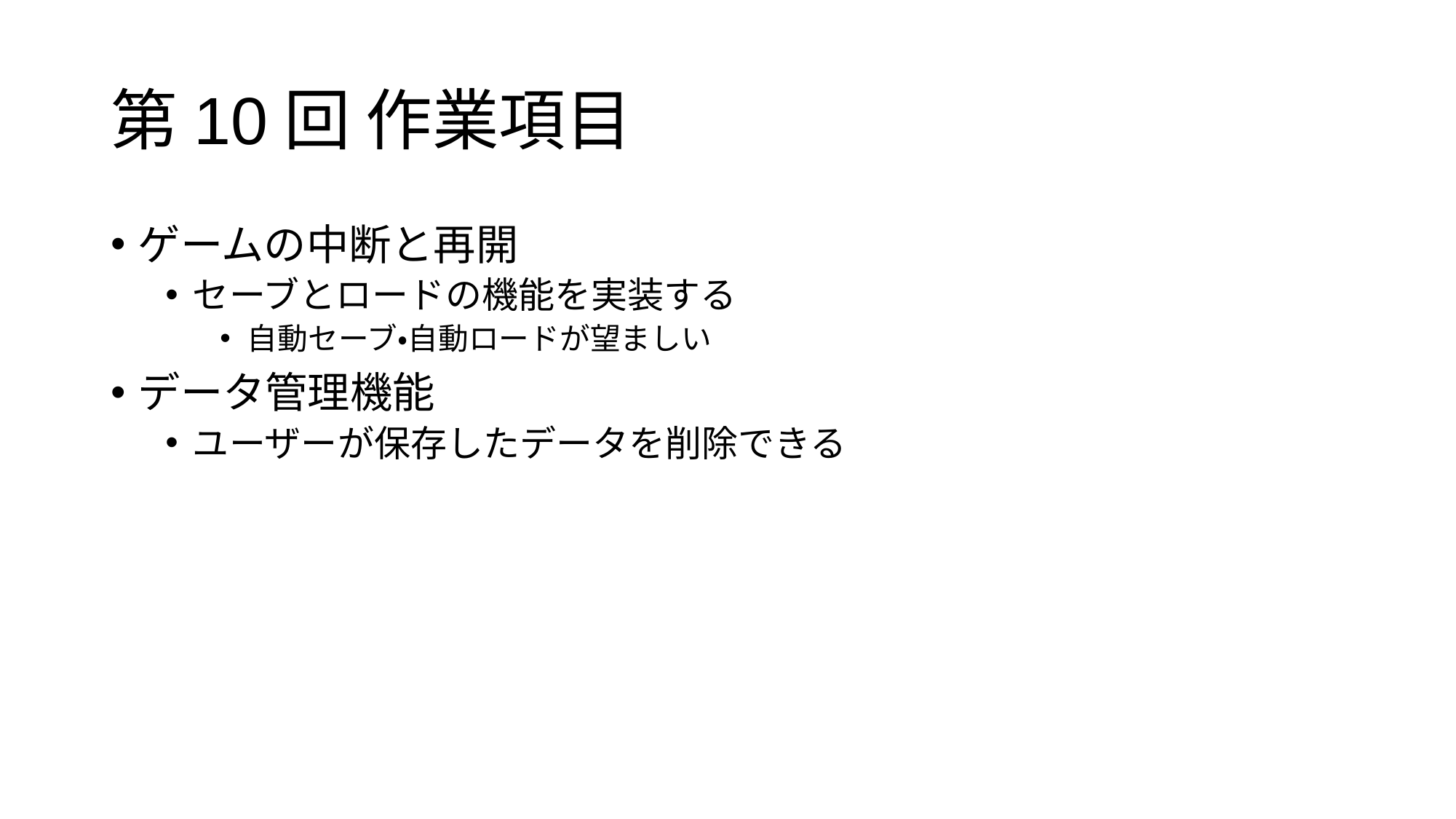

# 第10回 作業項目
ゲームの中断と再開
セーブとロードの機能を実装する
自動セーブ・自動ロードが望ましい
データ管理機能
ユーザーが保存したデータを削除できる